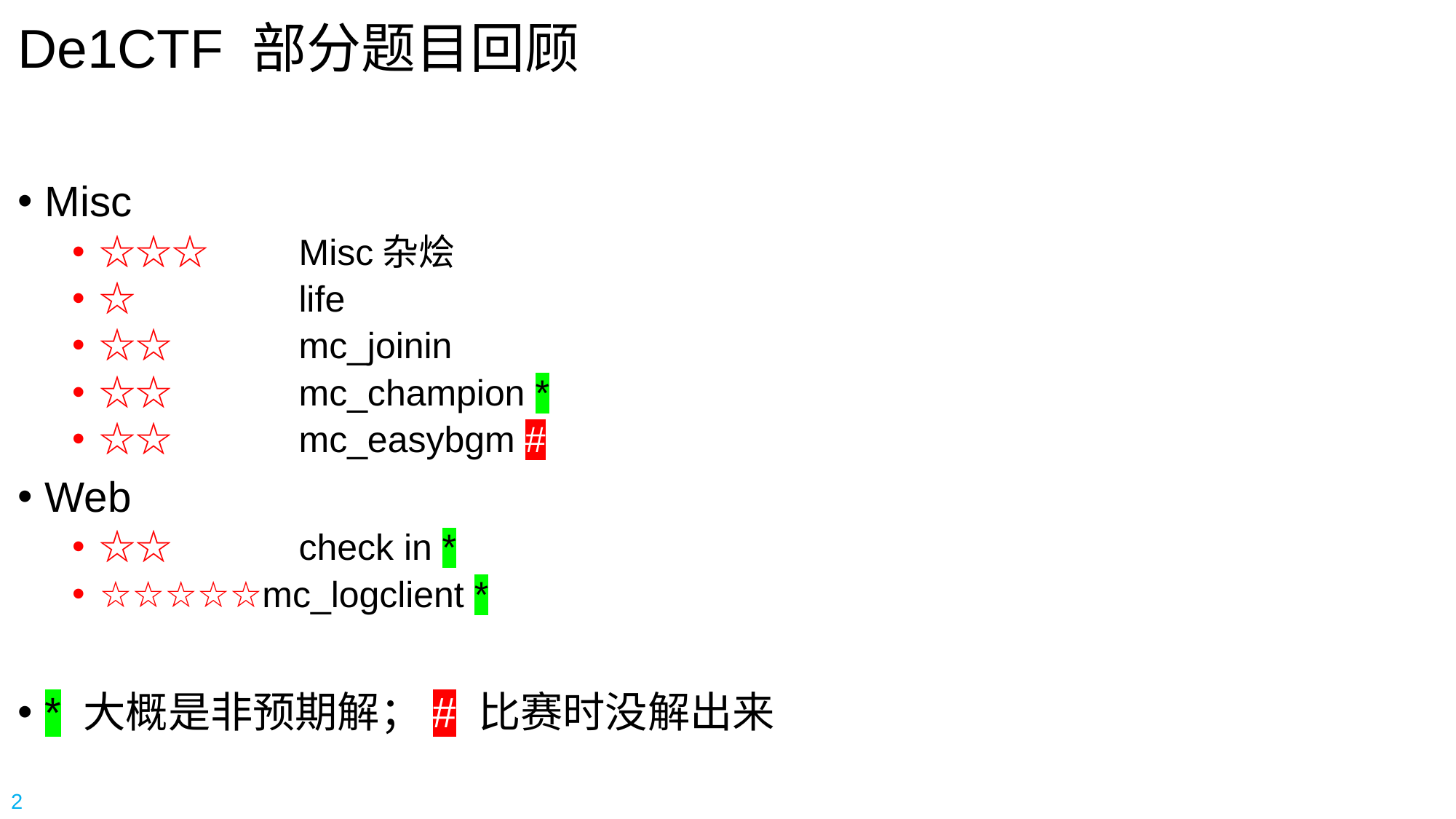

# De1CTF 部分题目回顾
Misc
☆☆☆　　Misc杂烩
☆　　　　life
☆☆　　　mc_joinin
☆☆　　　mc_champion *
☆☆　　　mc_easybgm #
Web
☆☆　　　check in *
☆☆☆☆☆mc_logclient *

* 大概是非预期解；# 比赛时没解出来
2